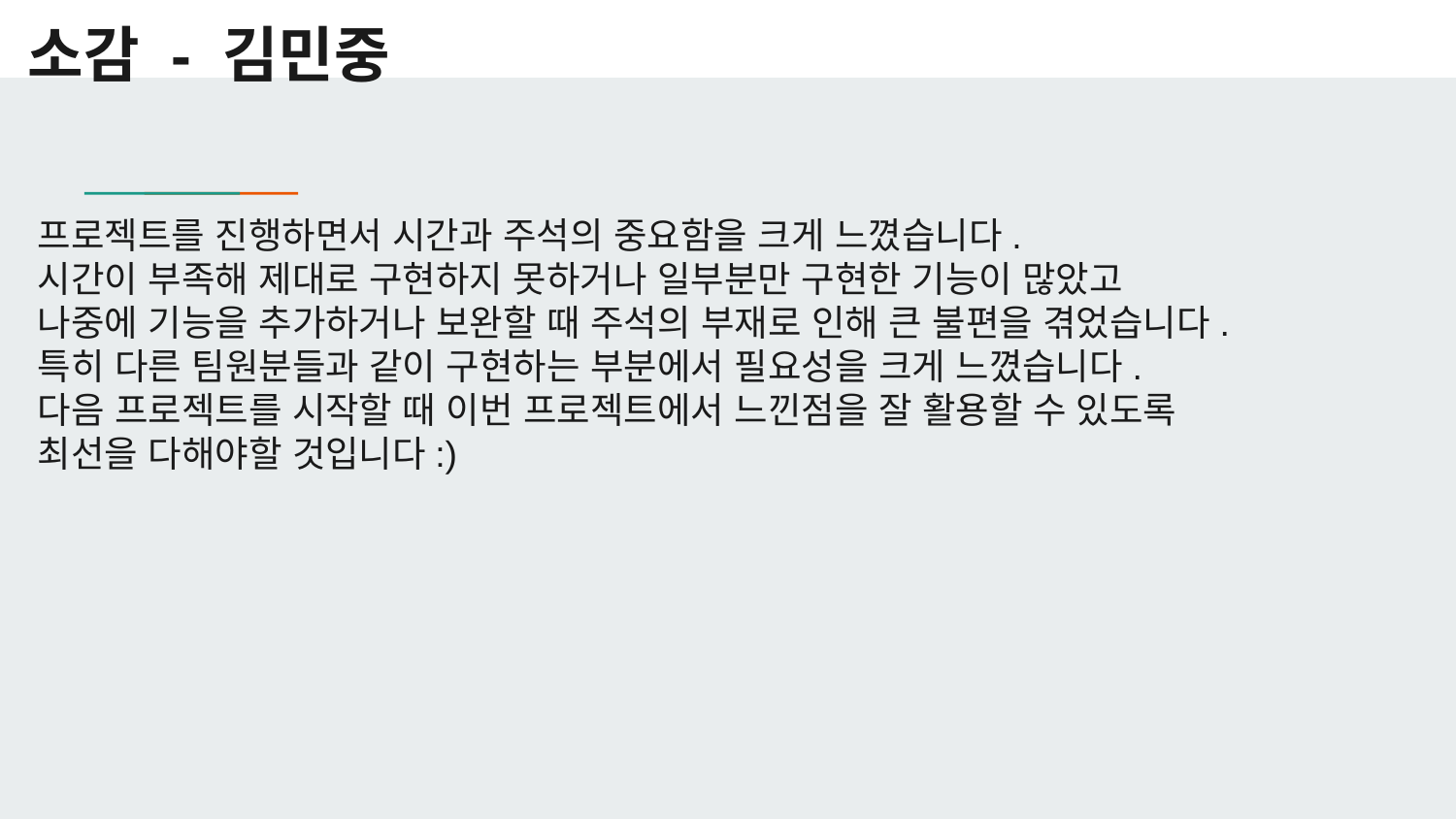

소감 - 김민중
# 프로젝트를 진행하면서 시간과 주석의 중요함을 크게 느꼈습니다.
시간이 부족해 제대로 구현하지 못하거나 일부분만 구현한 기능이 많았고
나중에 기능을 추가하거나 보완할 때 주석의 부재로 인해 큰 불편을 겪었습니다.
특히 다른 팀원분들과 같이 구현하는 부분에서 필요성을 크게 느꼈습니다.
다음 프로젝트를 시작할 때 이번 프로젝트에서 느낀점을 잘 활용할 수 있도록
최선을 다해야할 것입니다:)